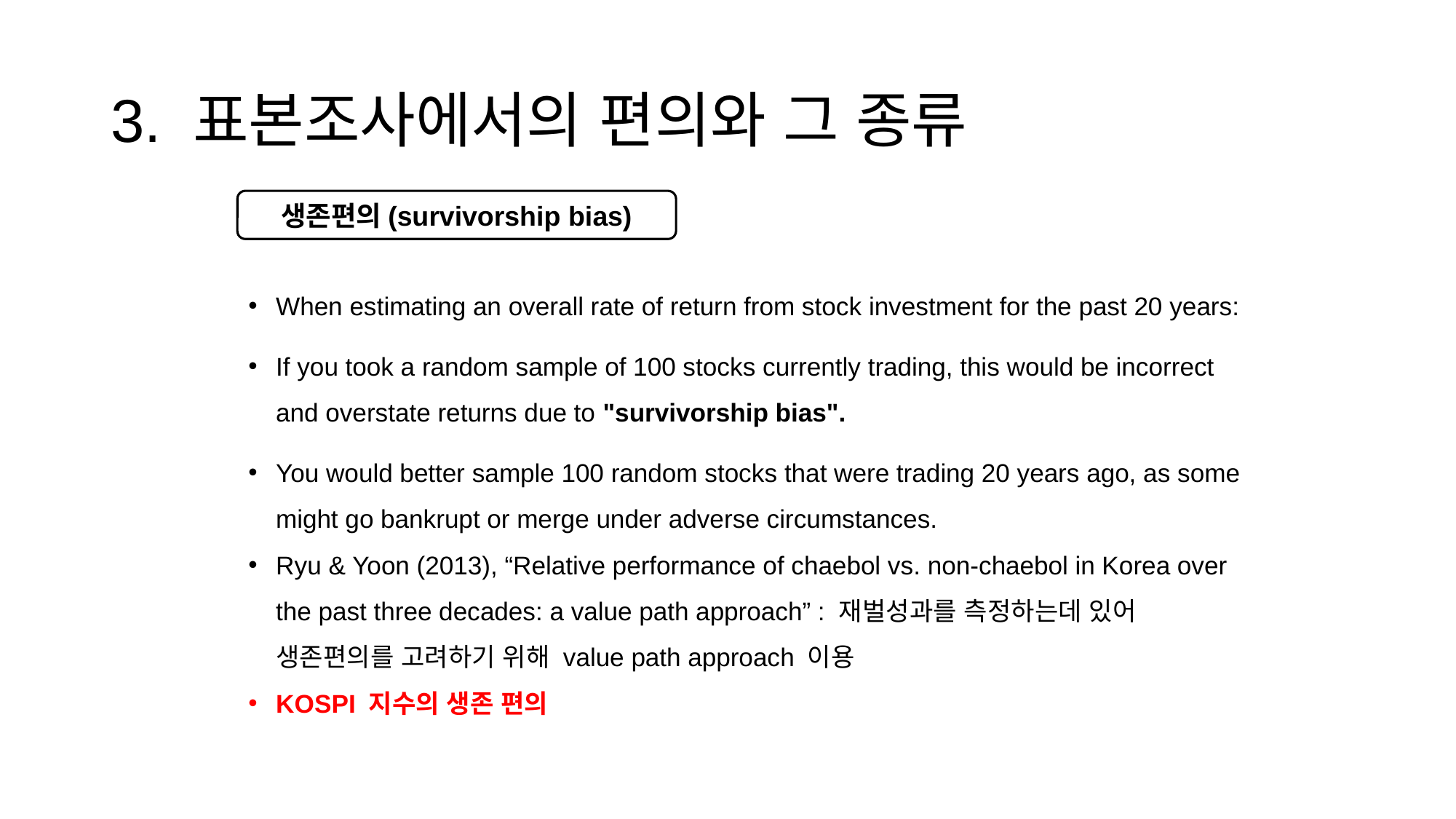

# 3. 표본조사에서의 편의와 그 종류
생존편의(survivorship bias)

When estimating an overall rate of return from stock investment for the past 20 years:
If you took a random sample of 100 stocks currently trading, this would be incorrect and overstate returns due to "survivorship bias".
You would better sample 100 random stocks that were trading 20 years ago, as some might go bankrupt or merge under adverse circumstances.
Ryu & Yoon (2013), “Relative performance of chaebol vs. non-chaebol in Korea over the past three decades: a value path approach” : 재벌성과를 측정하는데 있어 생존편의를 고려하기 위해 value path approach 이용
KOSPI 지수의 생존 편의